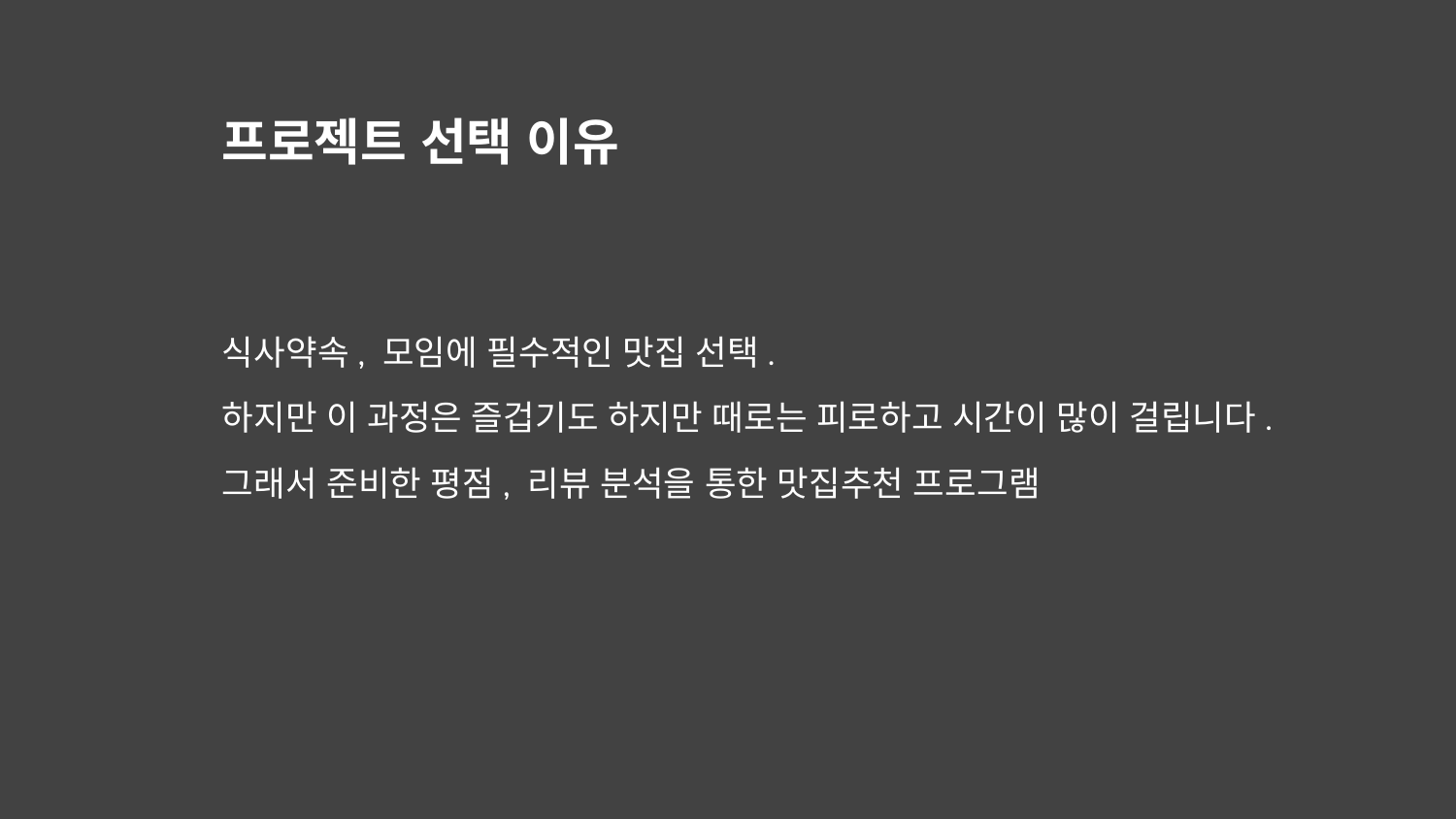

# 프로젝트 선택 이유

식사약속, 모임에 필수적인 맛집 선택.
하지만 이 과정은 즐겁기도 하지만 때로는 피로하고 시간이 많이 걸립니다.
그래서 준비한 평점, 리뷰 분석을 통한 맛집추천 프로그램